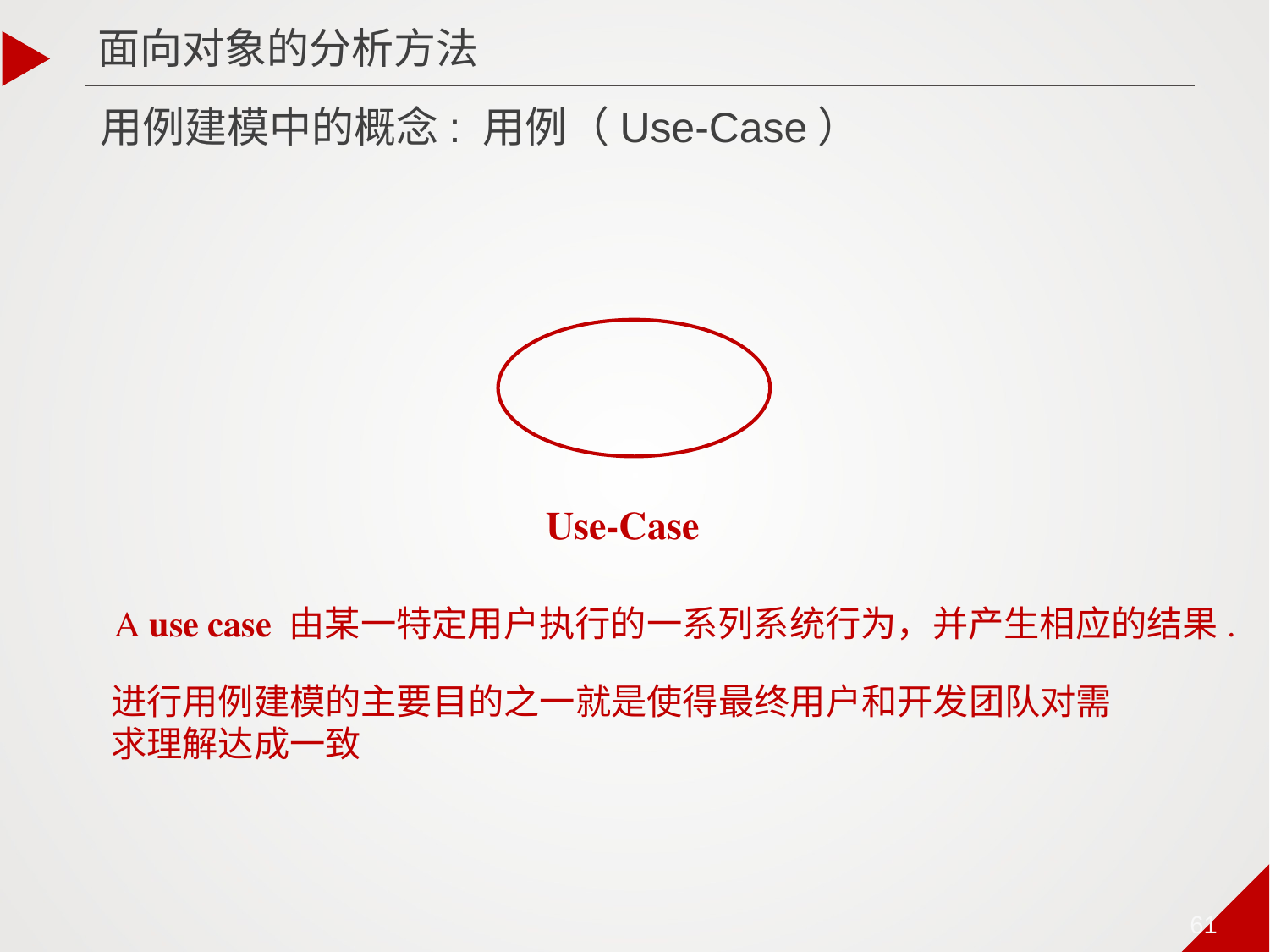

面向对象的分析方法

# 用例建模中的概念: 用例（Use-Case）

Use-Case
A use case 由某一特定用户执行的一系列系统行为，并产生相应的结果.
进行用例建模的主要目的之一就是使得最终用户和开发团队对需求理解达成一致